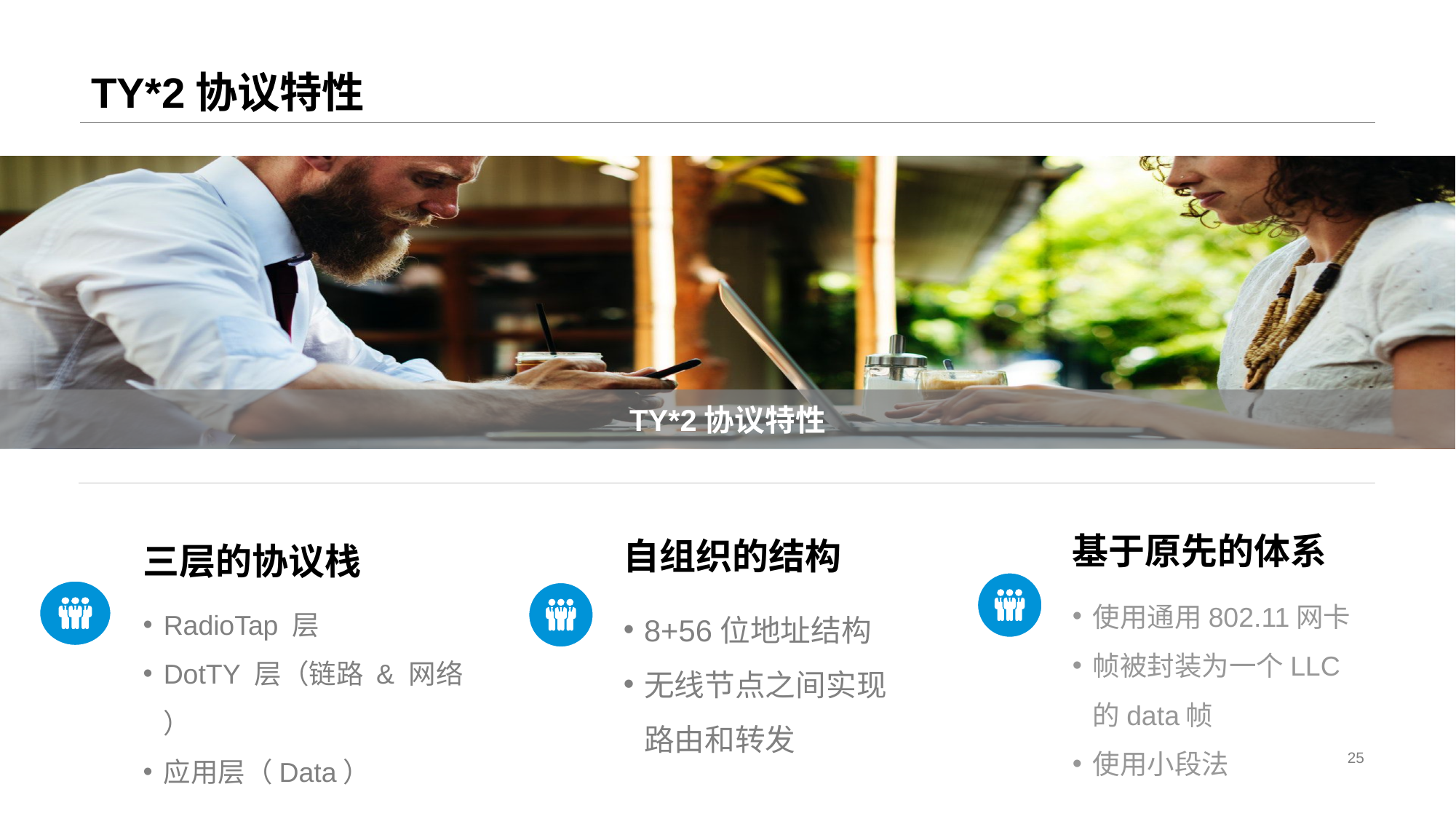

# TY*2协议特性

TY*2协议特性
基于原先的体系
使用通用802.11网卡
帧被封装为一个LLC的data帧
使用小段法

自组织的结构
8+56位地址结构
无线节点之间实现路由和转发

三层的协议栈
RadioTap 层
DotTY 层（链路 & 网络 ）
应用层（Data）

25